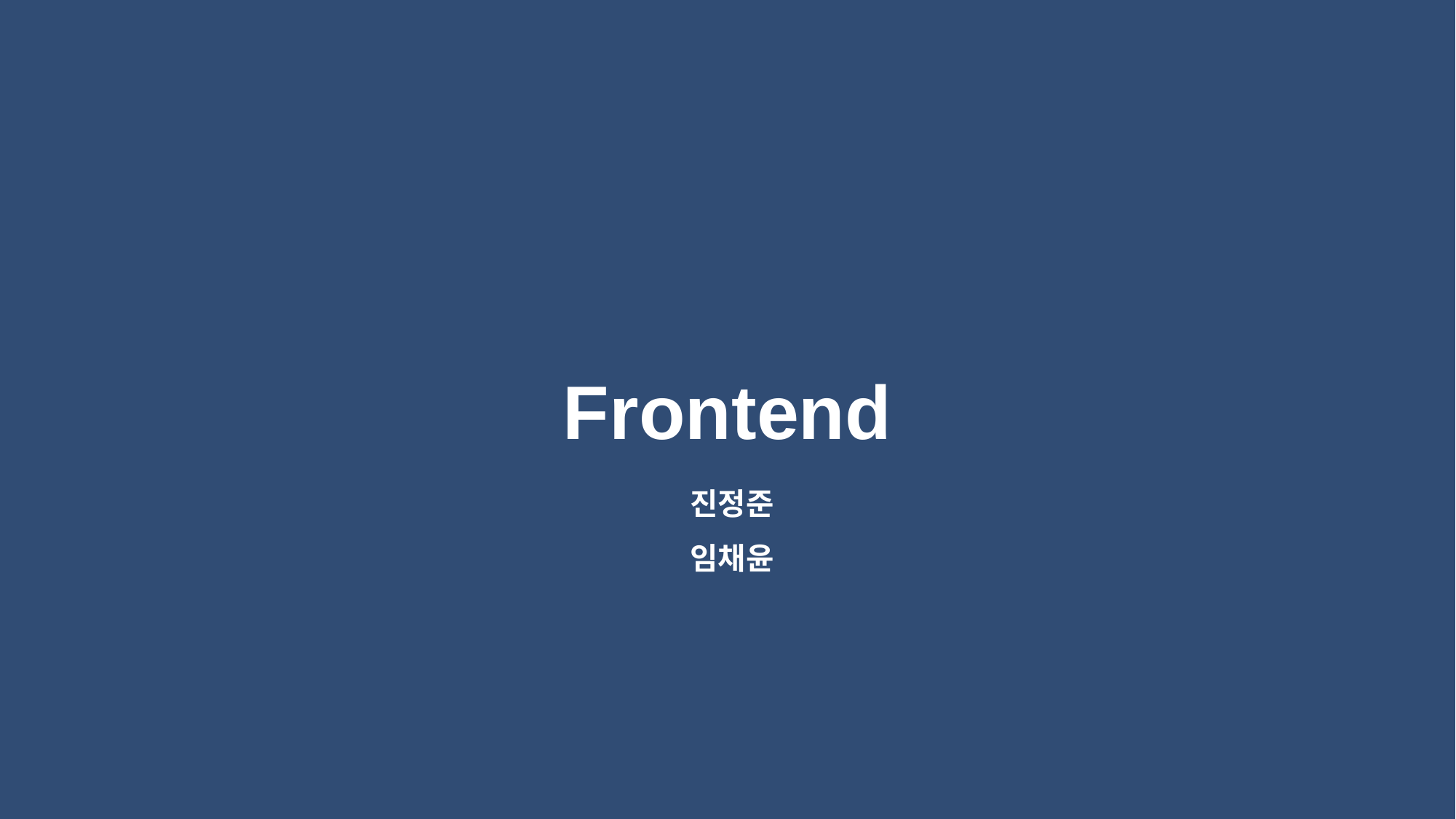

최종 목표 및 향후 계획
Frontend
진정준
임채윤